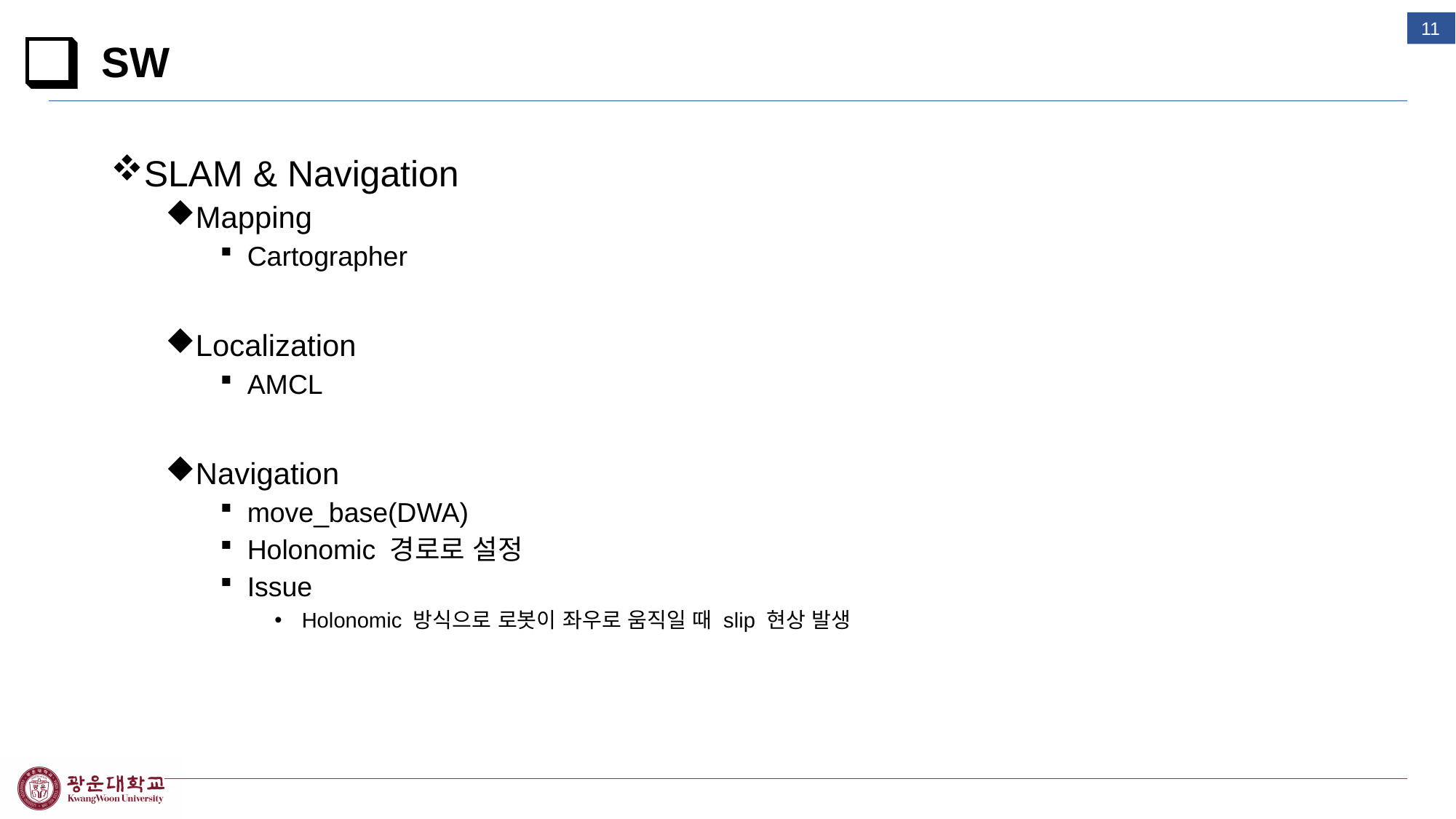

11
# SW
SLAM & Navigation
Mapping
Cartographer

Localization
AMCL

Navigation
move_base(DWA)
Holonomic 경로로 설정
Issue
Holonomic 방식으로 로봇이 좌우로 움직일 때 slip 현상 발생